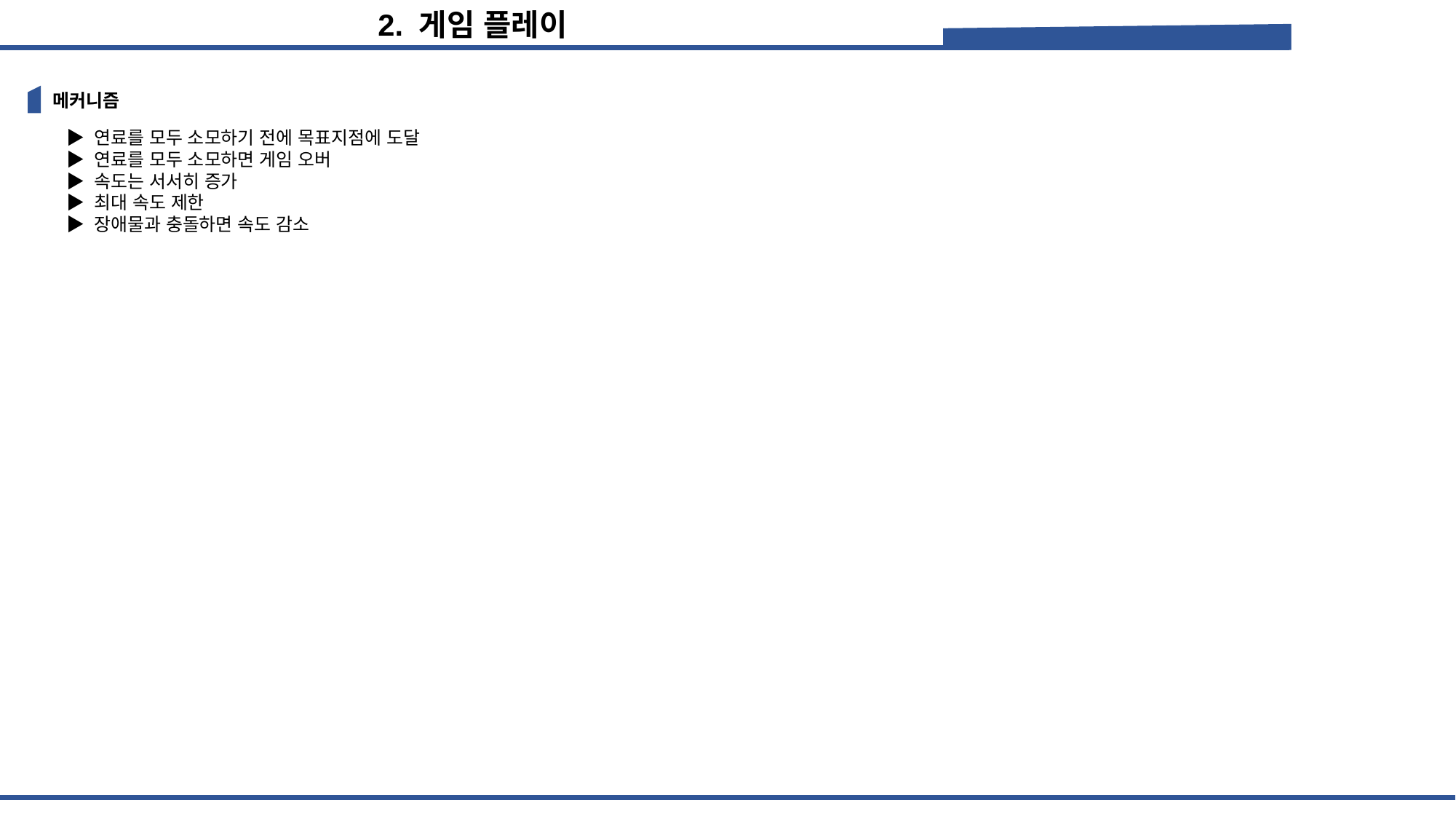

2. 게임 플레이

메커니즘

▶ 연료를 모두 소모하기 전에 목표지점에 도달
▶ 연료를 모두 소모하면 게임 오버
▶ 속도는 서서히 증가
▶ 최대 속도 제한
▶ 장애물과 충돌하면 속도 감소